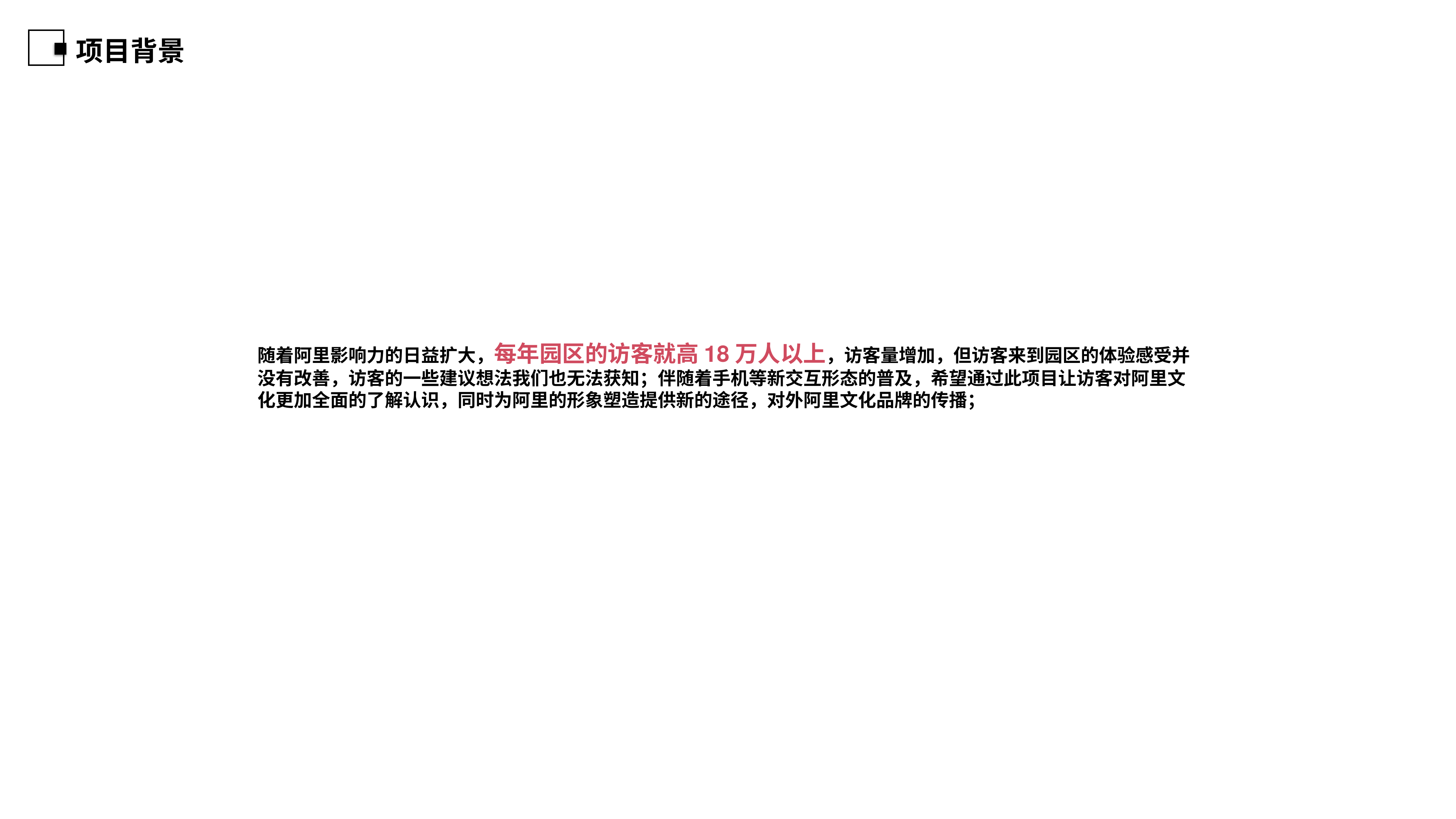

项目背景

随着阿里影响力的日益扩大，每年园区的访客就高18万人以上，访客量增加，但访客来到园区的体验感受并没有改善，访客的一些建议想法我们也无法获知；伴随着手机等新交互形态的普及，希望通过此项目让访客对阿里文化更加全面的了解认识，同时为阿里的形象塑造提供新的途径，对外阿里文化品牌的传播；